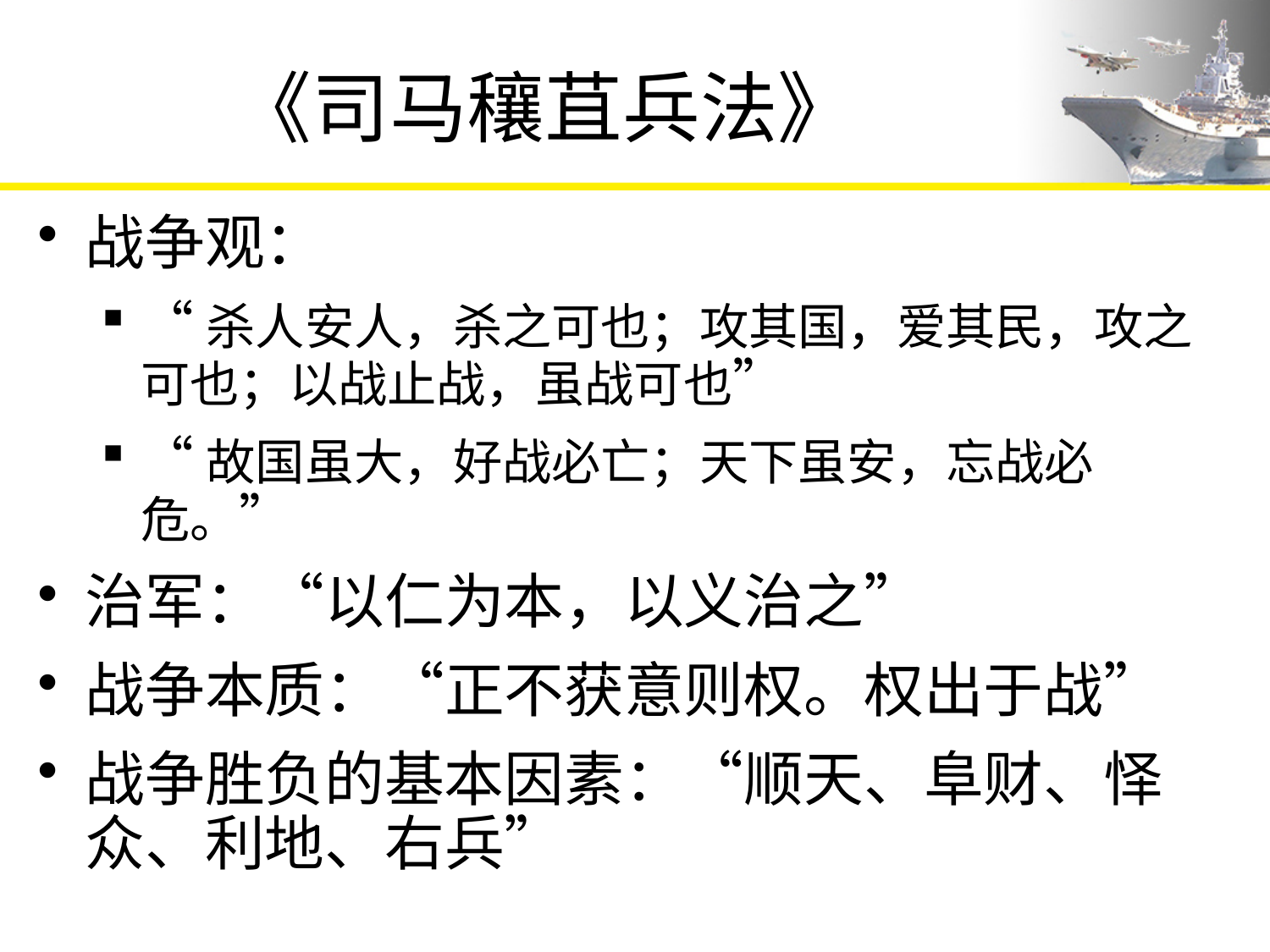

# 《司马穰苴兵法》
战争观：
“杀人安人，杀之可也；攻其国，爱其民，攻之可也；以战止战，虽战可也”
“故国虽大，好战必亡；天下虽安，忘战必危。”
治军：“以仁为本，以义治之”
战争本质：“正不获意则权。权出于战”
战争胜负的基本因素：“顺天、阜财、怿众、利地、右兵”